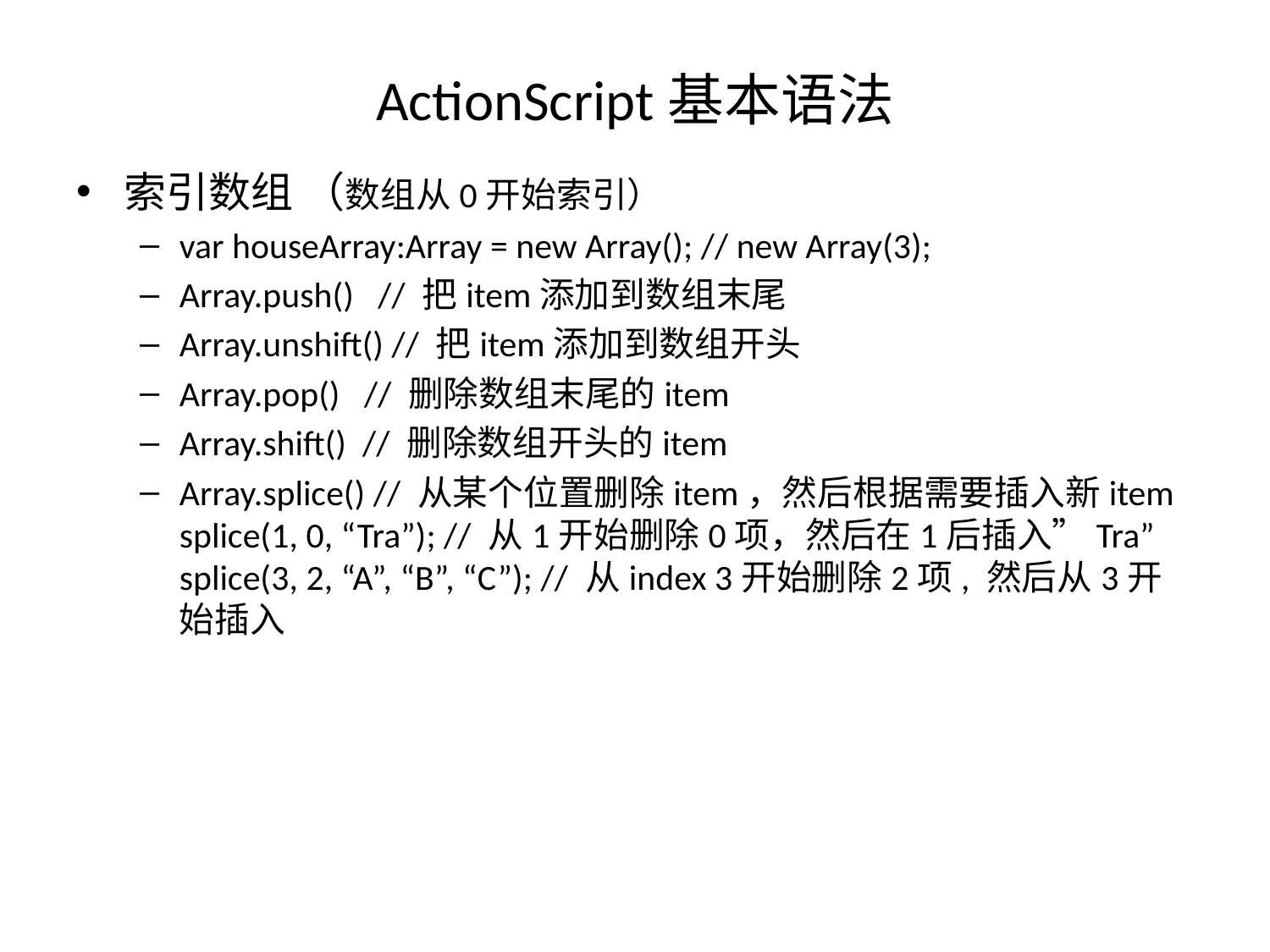

# ActionScript基本语法
索引数组 （数组从0开始索引）
var houseArray:Array = new Array(); // new Array(3);
Array.push()   // 把item添加到数组末尾
Array.unshift() // 把item添加到数组开头
Array.pop()   // 删除数组末尾的item
Array.shift()  // 删除数组开头的item
Array.splice() // 从某个位置删除item，然后根据需要插入新item
splice(1, 0, “Tra”); // 从1开始删除0项，然后在1后插入”Tra”
splice(3, 2, “A”, “B”, “C”); // 从index 3开始删除2项, 然后从3开始插入